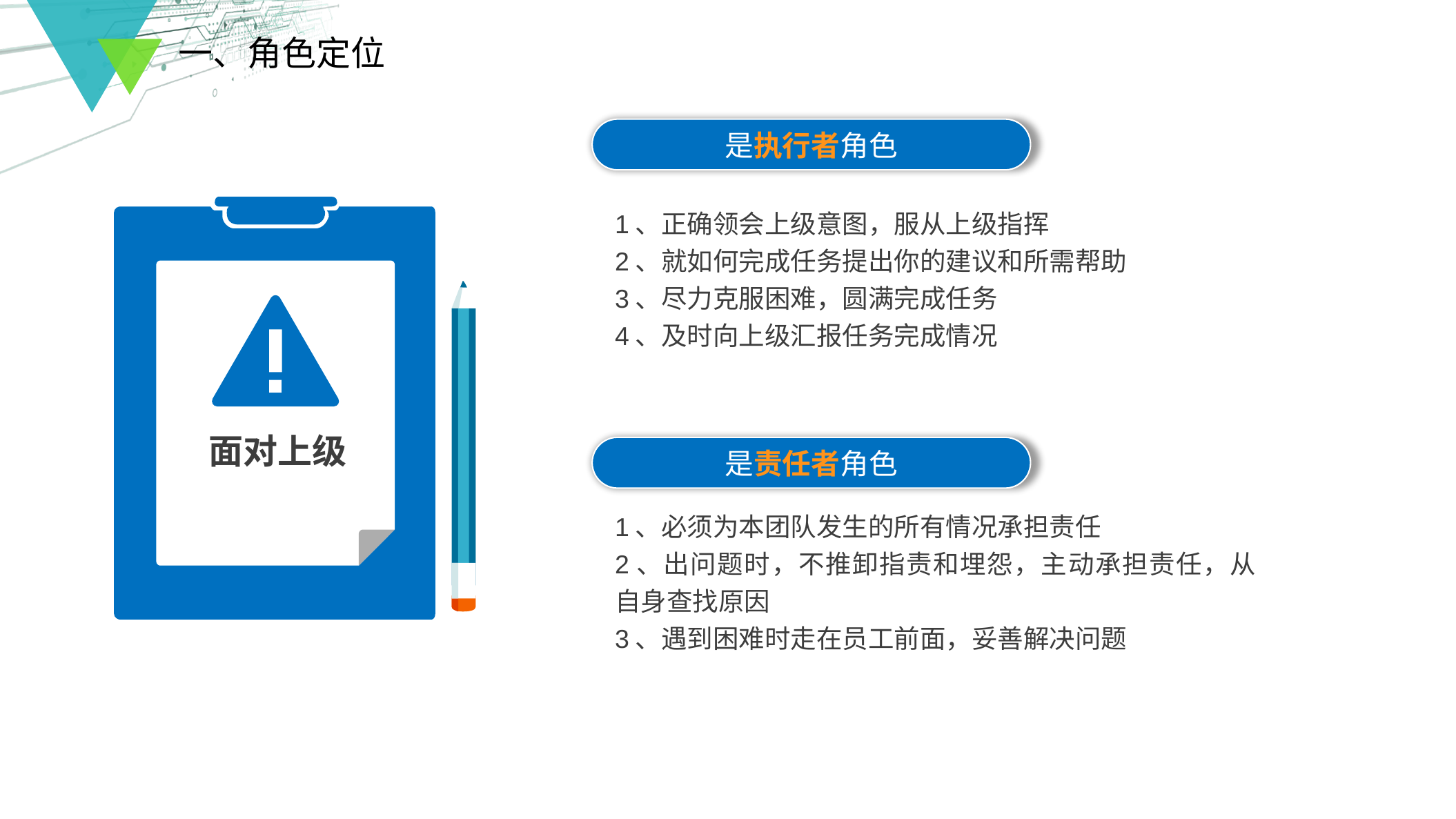

一、角色定位
是执行者角色
1、正确领会上级意图，服从上级指挥
2、就如何完成任务提出你的建议和所需帮助
3、尽力克服困难，圆满完成任务
4、及时向上级汇报任务完成情况

面对上级

是责任者角色
1、必须为本团队发生的所有情况承担责任
2、出问题时，不推卸指责和埋怨，主动承担责任，从自身查找原因
3、遇到困难时走在员工前面，妥善解决问题